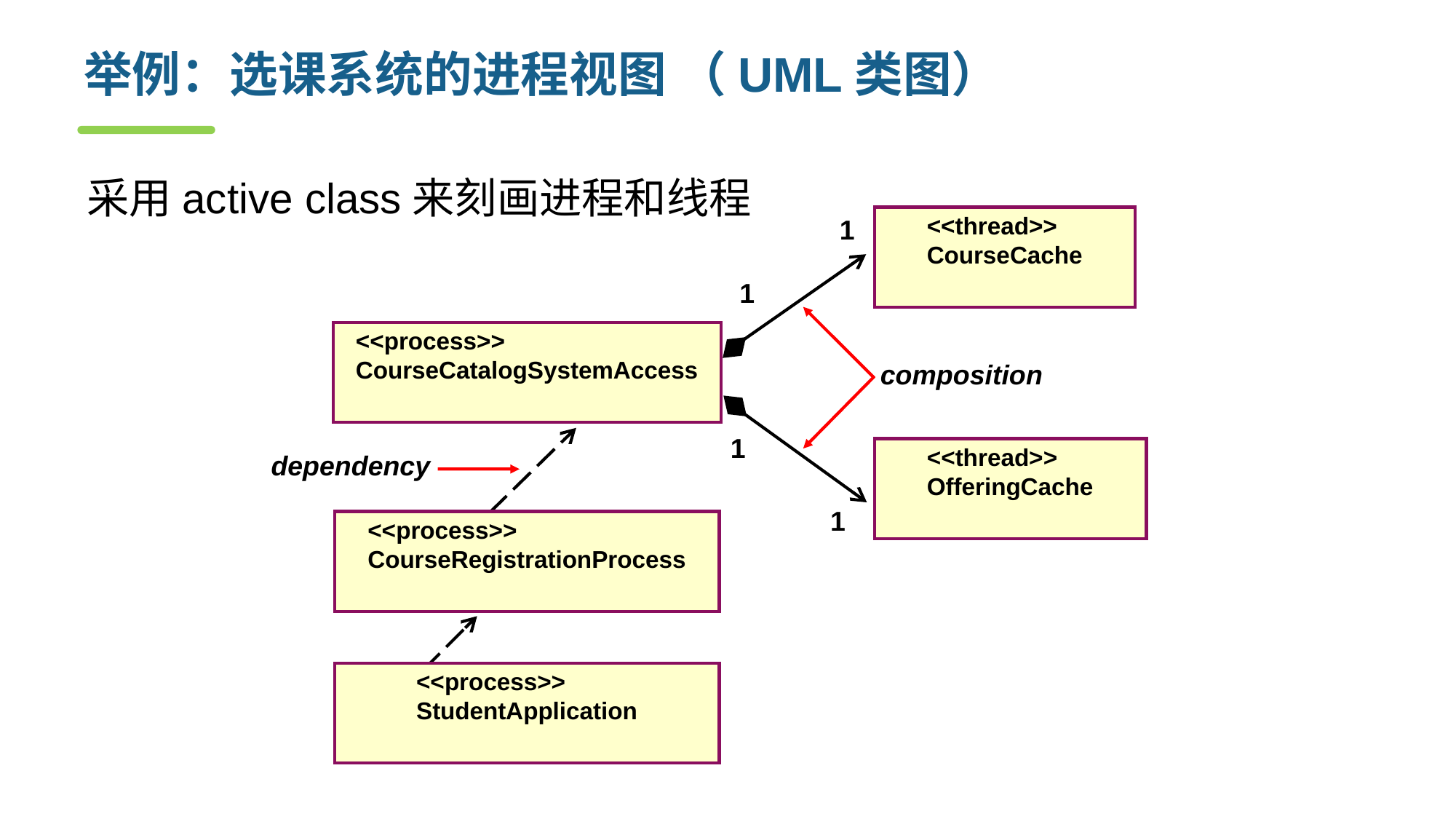

# 举例：选课系统的进程视图 （UML类图）
采用active class来刻画进程和线程
<<thread>>
CourseCache
1

1

<<process>>
CourseCatalogSystemAccess

composition

1

<<thread>>
OfferingCache

dependency

1
<<process>>
CourseRegistrationProcess

<<process>>
StudentApplication

90